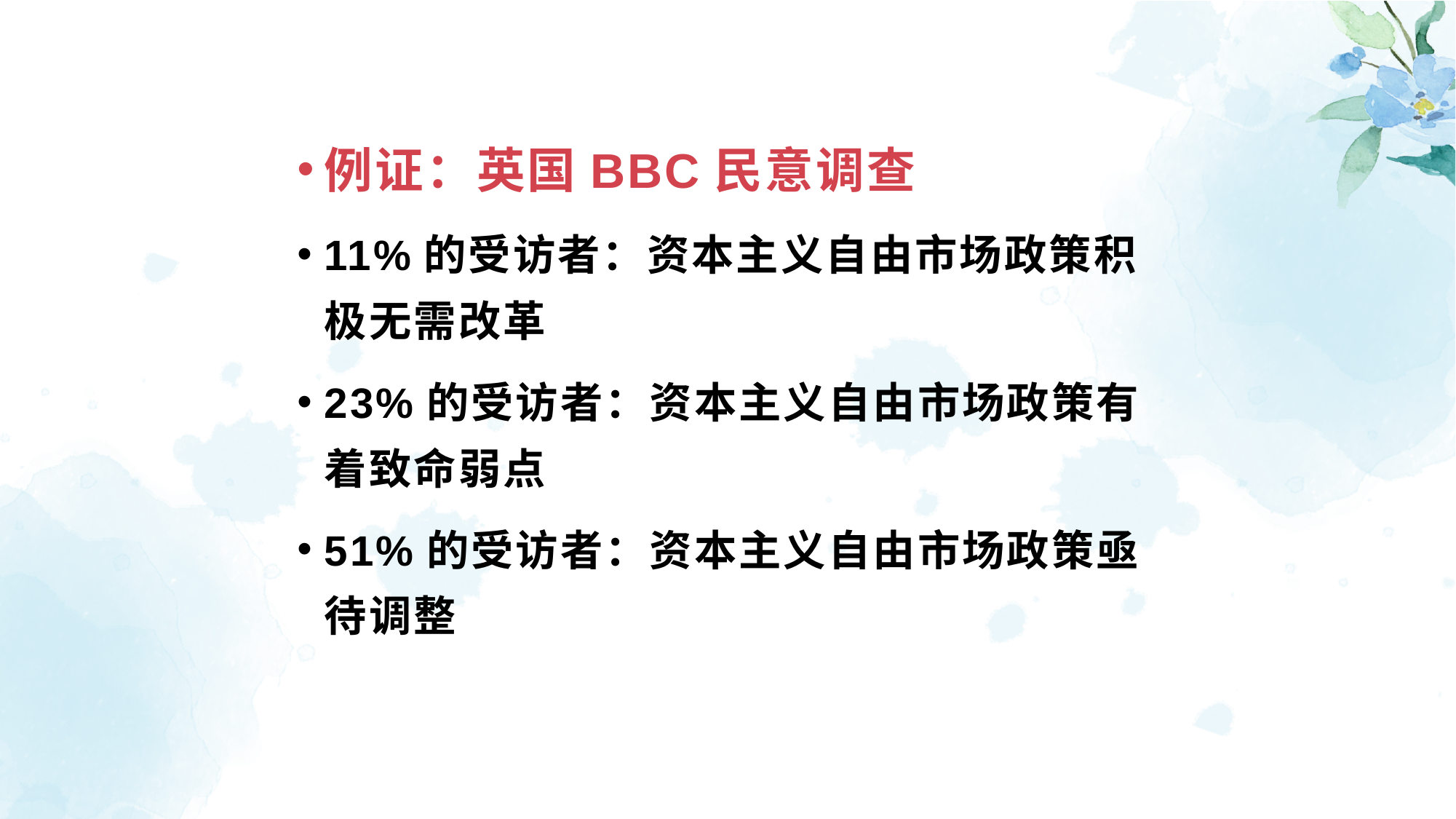

例证：英国BBC民意调查
11%的受访者：资本主义自由市场政策积极无需改革
23%的受访者：资本主义自由市场政策有着致命弱点
51%的受访者：资本主义自由市场政策亟待调整